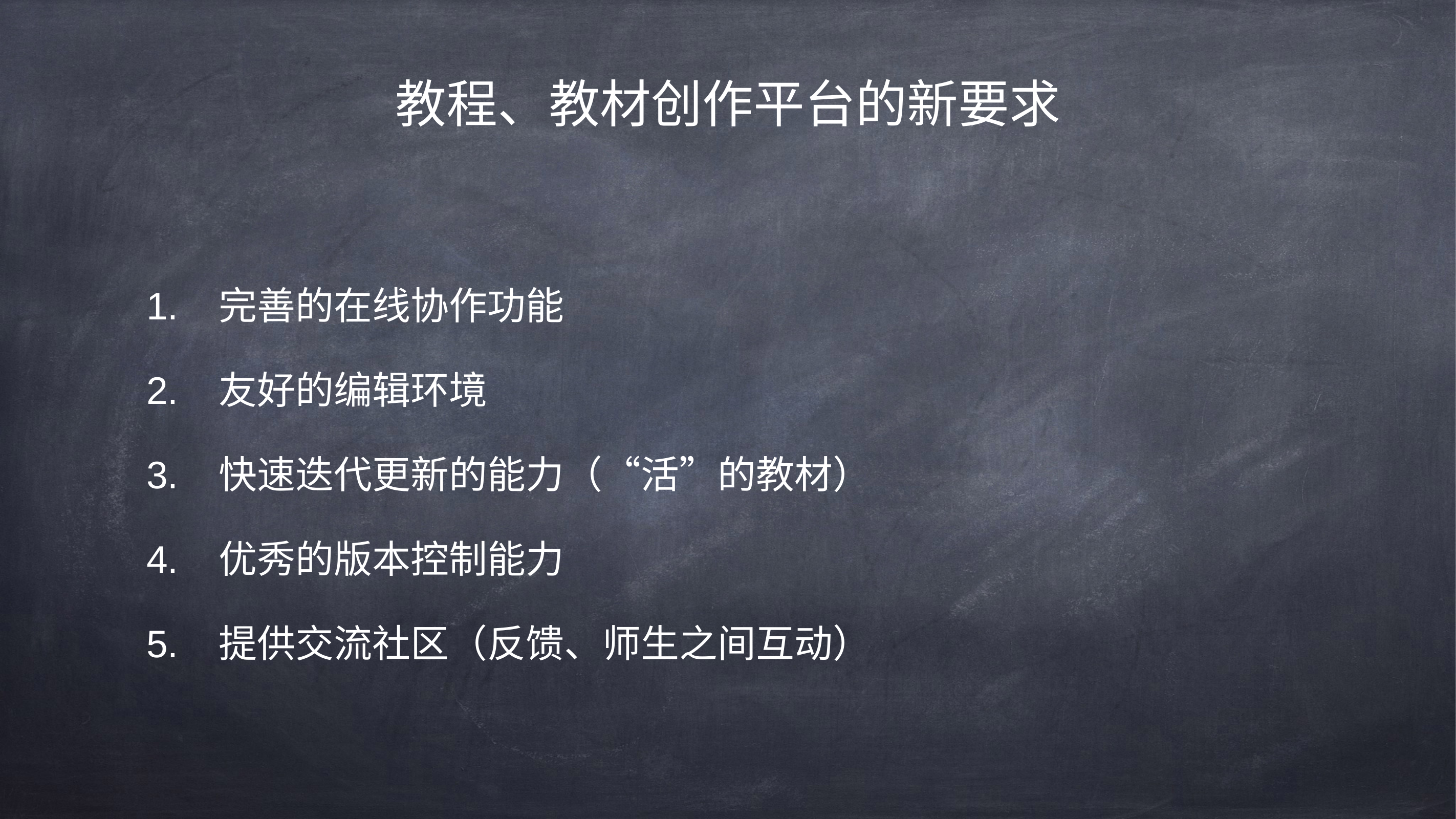

# 教程、教材创作平台的新要求
完善的在线协作功能
友好的编辑环境
快速迭代更新的能力（“活”的教材）
优秀的版本控制能力
提供交流社区（反馈、师生之间互动）